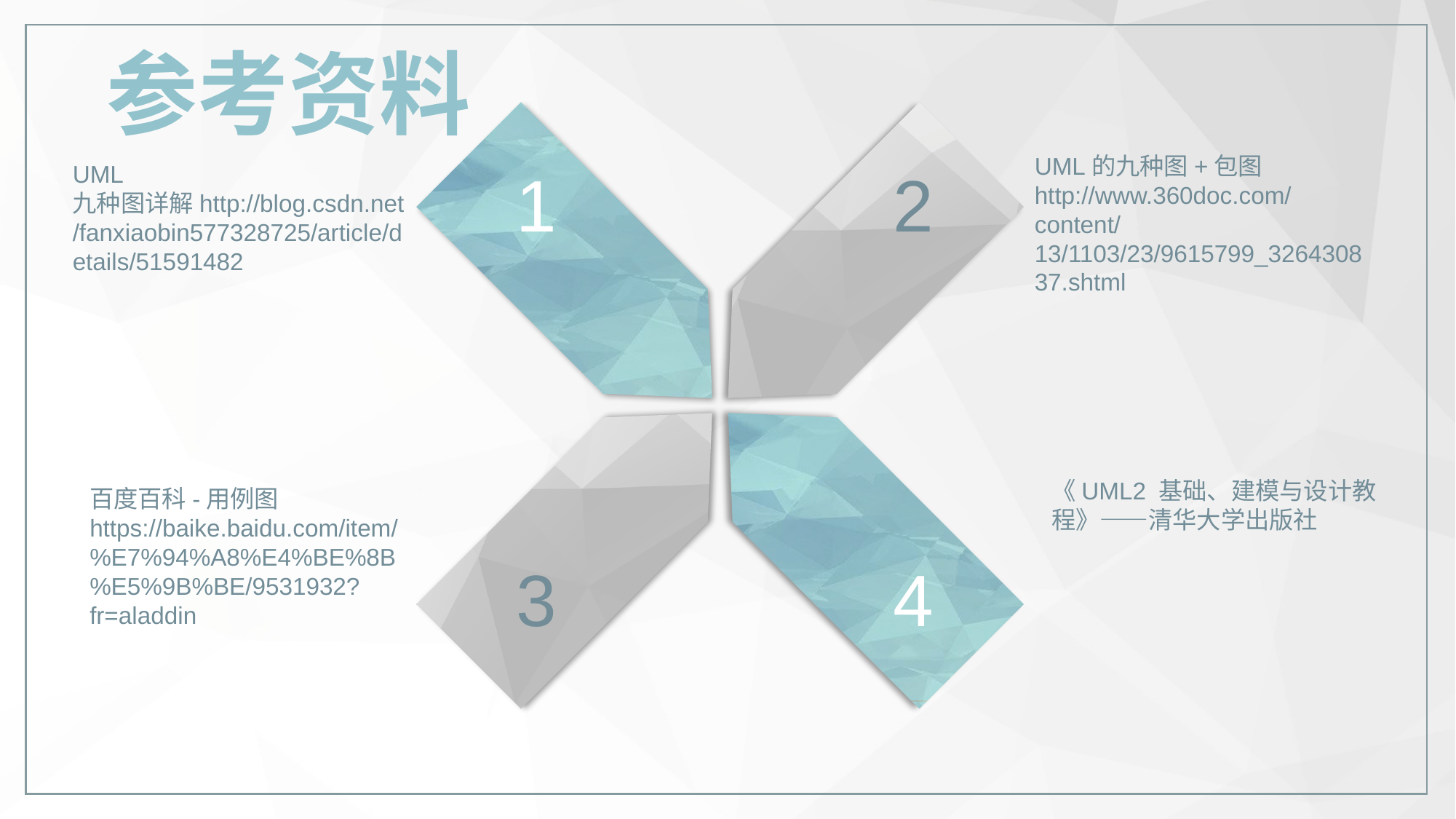

参考资料
1

2

4

3
UML的九种图+包图
http://www.360doc.com/content/13/1103/23/9615799_326430837.shtml
UML 九种图详解http://blog.csdn.net/fanxiaobin577328725/article/details/51591482
《UML2 基础、建模与设计教程》——清华大学出版社
百度百科-用例图
https://baike.baidu.com/item/%E7%94%A8%E4%BE%8B%E5%9B%BE/9531932?fr=aladdin